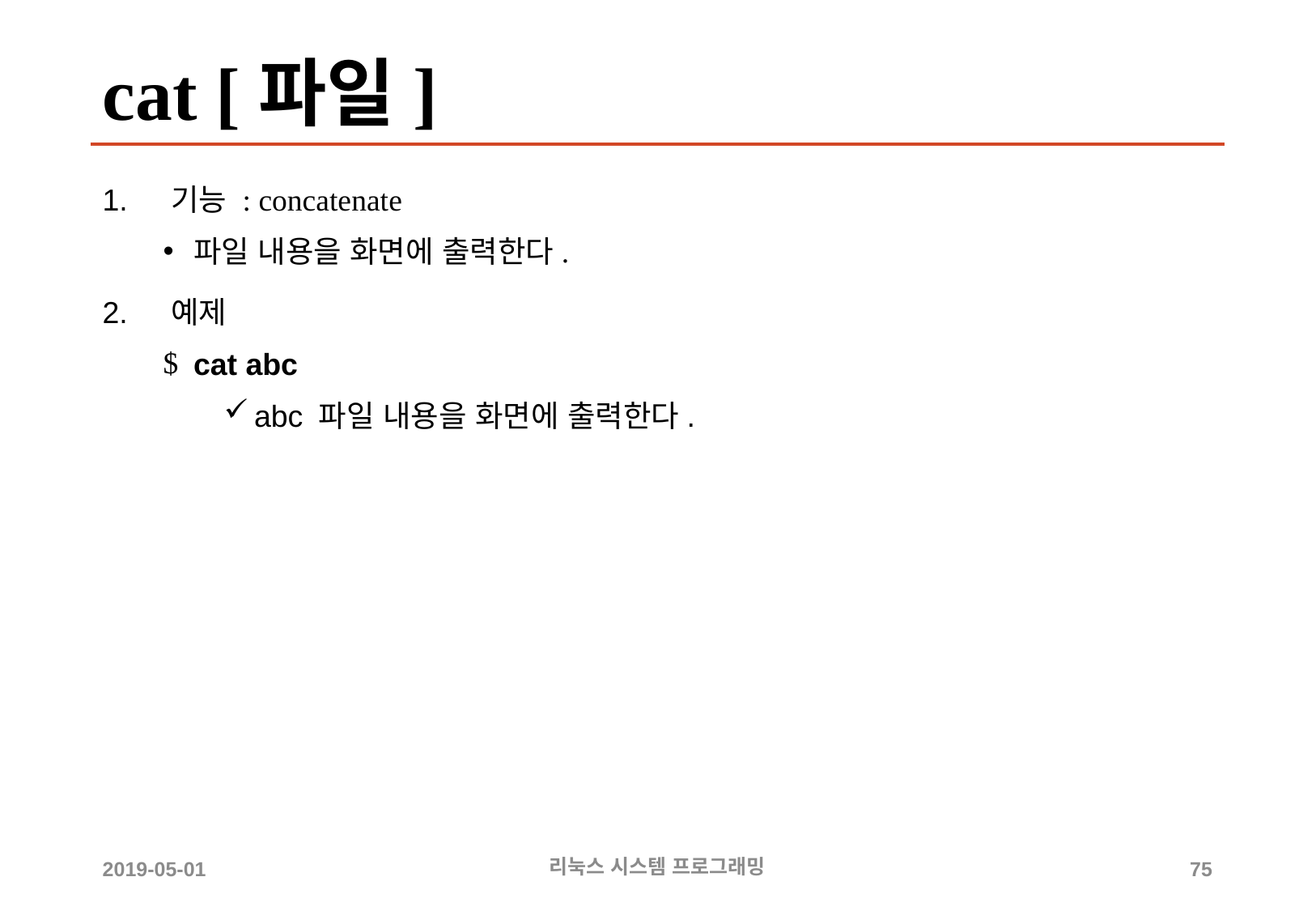

# cat [파일]
기능 : concatenate
파일 내용을 화면에 출력한다.
예제
cat abc
abc 파일 내용을 화면에 출력한다.

2019-05-01
리눅스 시스템 프로그래밍
75